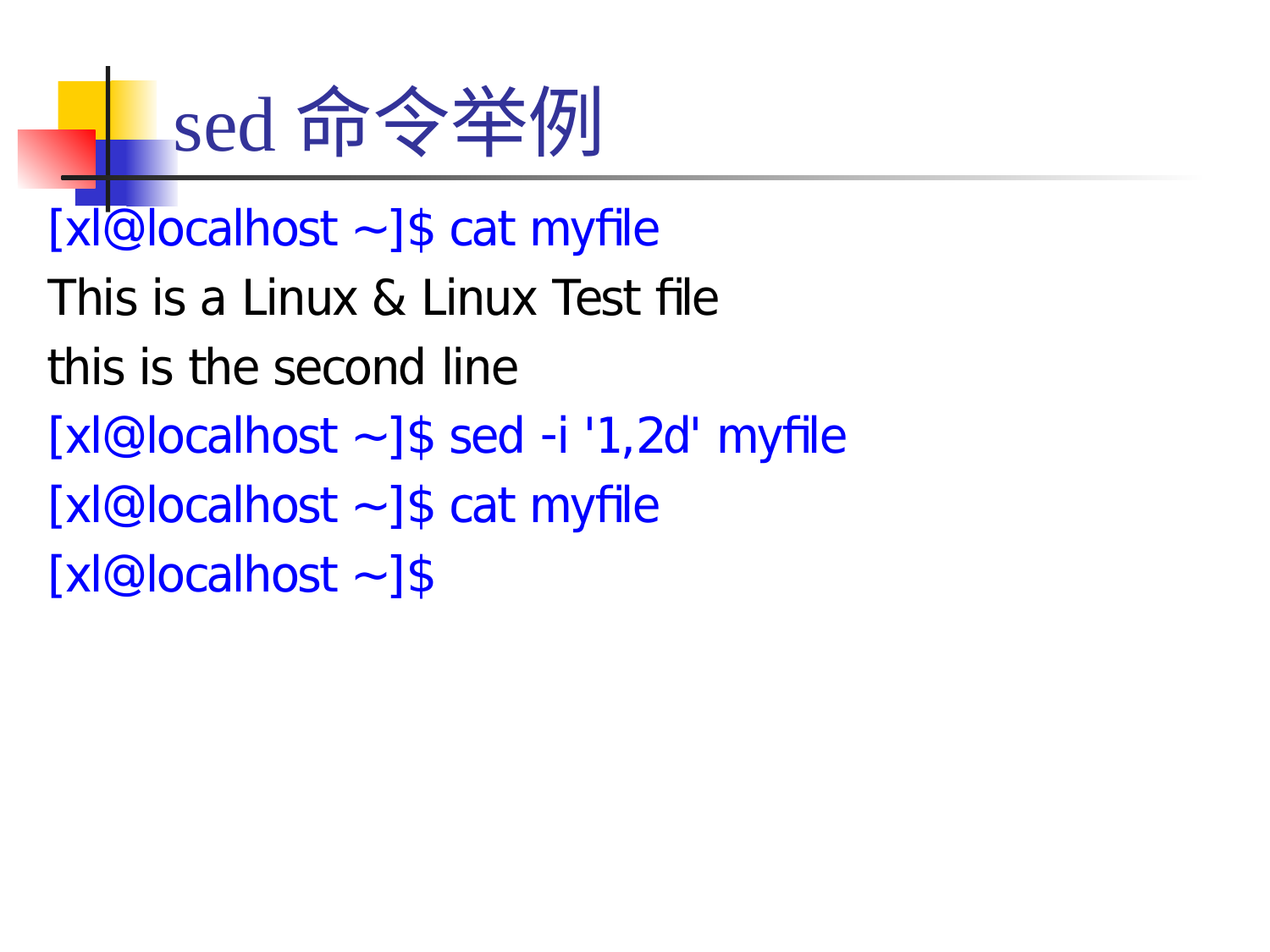

# sed命令举例
[xl@localhost ~]$ cat myfile
This is a Linux & Linux Test file
this is the second line
[xl@localhost ~]$ sed -i '1,2d' myfile
[xl@localhost ~]$ cat myfile
[xl@localhost ~]$